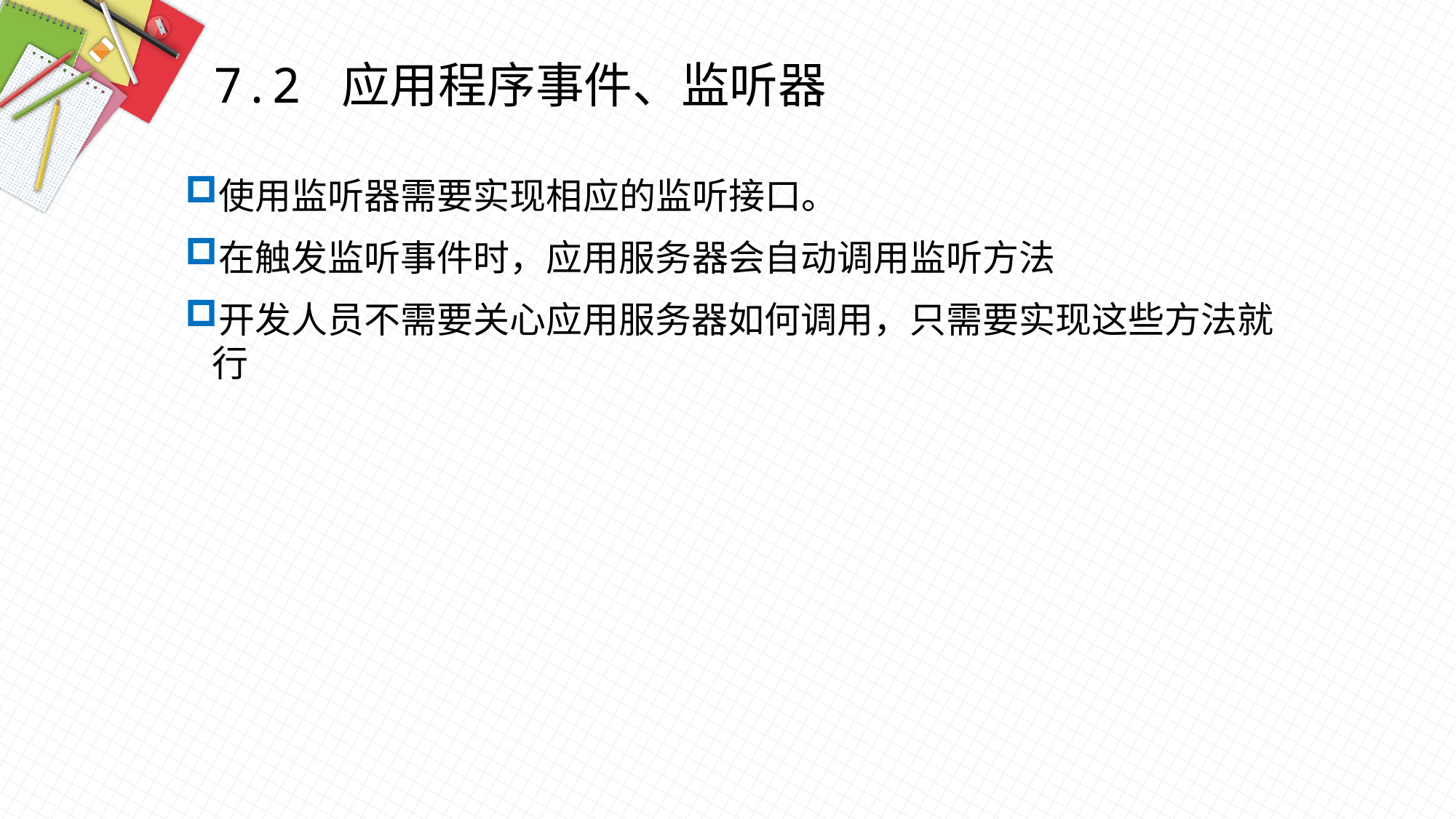

7.2 应用程序事件、监听器
使用监听器需要实现相应的监听接口。
在触发监听事件时，应用服务器会自动调用监听方法
开发人员不需要关心应用服务器如何调用，只需要实现这些方法就行